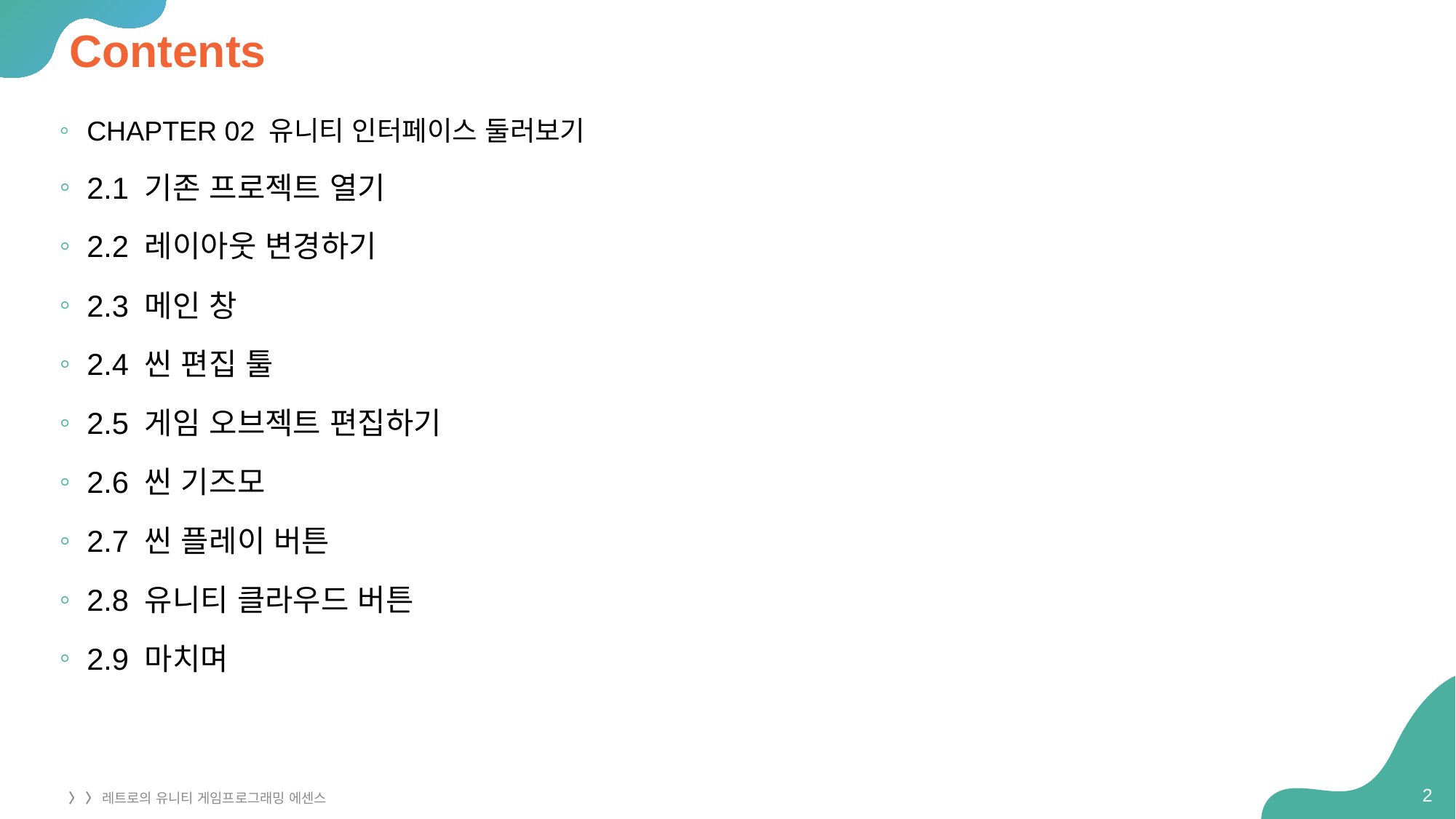

# Contents
CHAPTER 02 유니티 인터페이스 둘러보기
2.1 기존 프로젝트 열기
2.2 레이아웃 변경하기
2.3 메인 창
2.4 씬 편집 툴
2.5 게임 오브젝트 편집하기
2.6 씬 기즈모
2.7 씬 플레이 버튼
2.8 유니티 클라우드 버튼
2.9 마치며

2
〉 〉 레트로의 유니티 게임프로그래밍 에센스